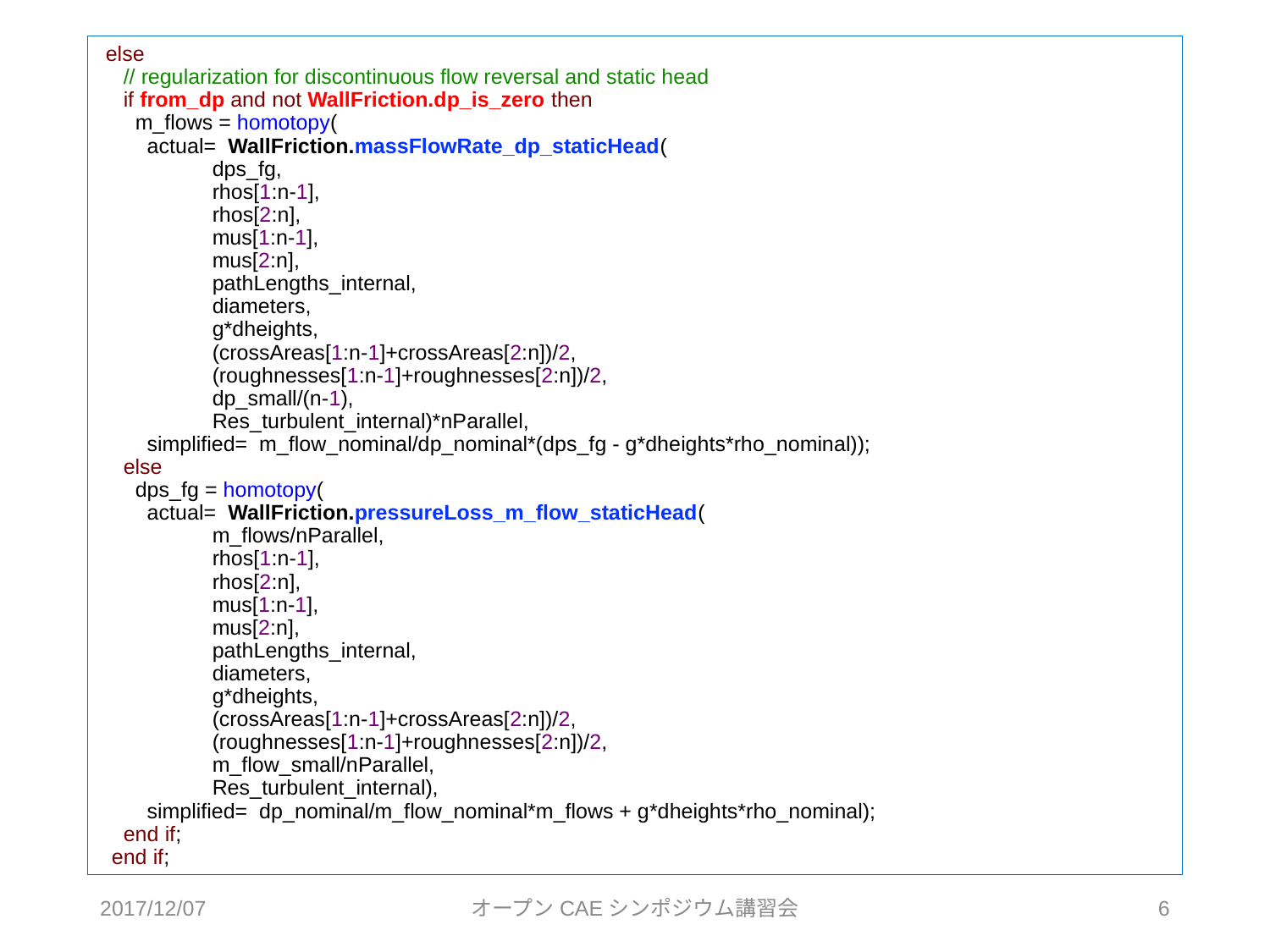

else
    // regularization for discontinuous flow reversal and static head
    if from_dp and not WallFriction.dp_is_zero then
      m_flows = homotopy(
        actual=  WallFriction.massFlowRate_dp_staticHead(
                   dps_fg,
                   rhos[1:n-1],
                   rhos[2:n],
                   mus[1:n-1],
                   mus[2:n],
                   pathLengths_internal,
                   diameters,
                   g*dheights,
                   (crossAreas[1:n-1]+crossAreas[2:n])/2,
                   (roughnesses[1:n-1]+roughnesses[2:n])/2,
                   dp_small/(n-1),
                   Res_turbulent_internal)*nParallel,
        simplified=  m_flow_nominal/dp_nominal*(dps_fg - g*dheights*rho_nominal));
    else
      dps_fg = homotopy(
        actual=  WallFriction.pressureLoss_m_flow_staticHead(
                   m_flows/nParallel,
                   rhos[1:n-1],
                   rhos[2:n],
                   mus[1:n-1],
                   mus[2:n],
                   pathLengths_internal,
                   diameters,
                   g*dheights,
                   (crossAreas[1:n-1]+crossAreas[2:n])/2,
                   (roughnesses[1:n-1]+roughnesses[2:n])/2,
                   m_flow_small/nParallel,
                   Res_turbulent_internal),
        simplified=  dp_nominal/m_flow_nominal*m_flows + g*dheights*rho_nominal);
    end if;
  end if;
2017/12/07
オープンCAEシンポジウム講習会
6